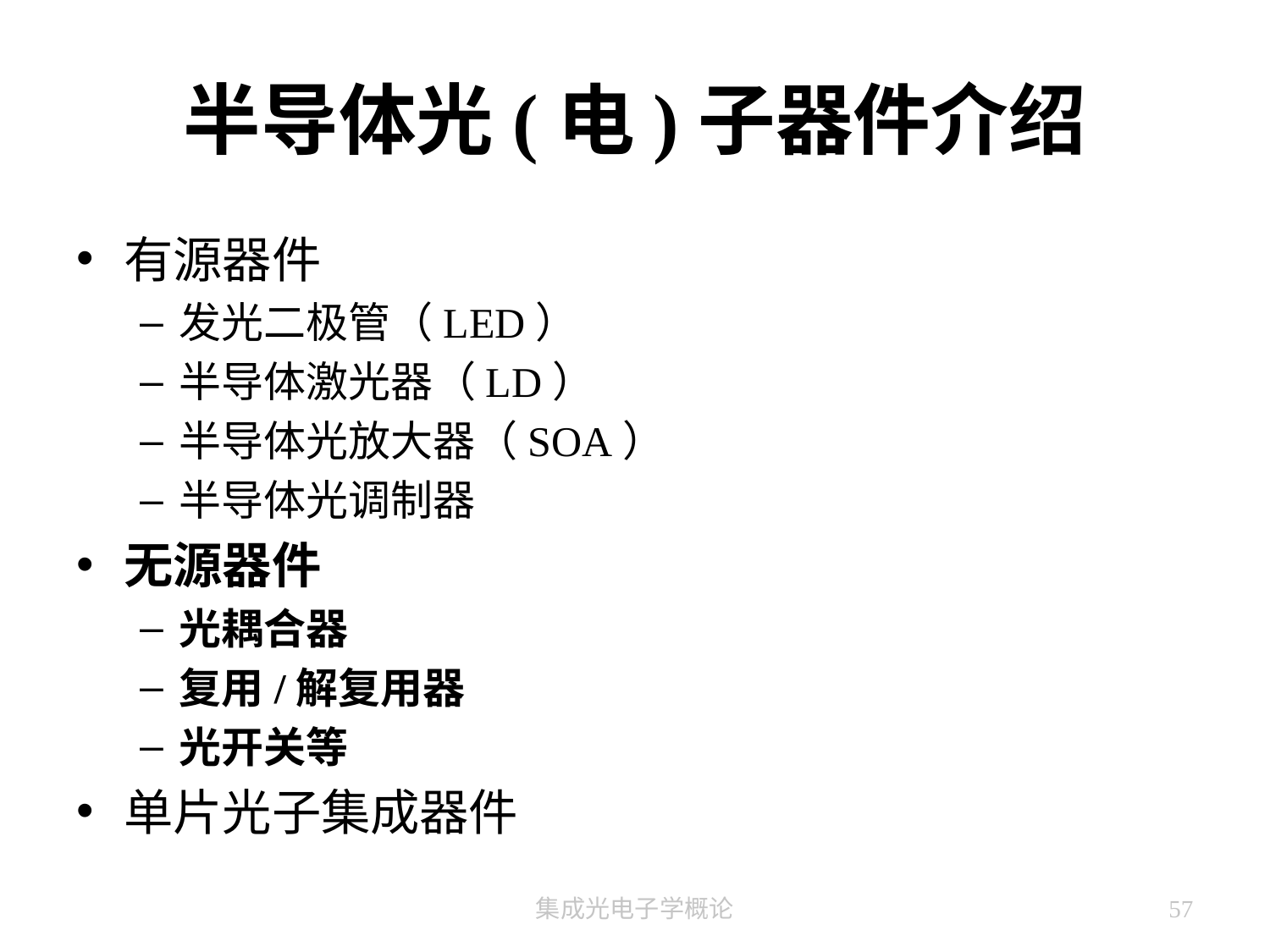

# 半导体光(电)子器件介绍
有源器件
发光二极管（LED）
半导体激光器（LD）
半导体光放大器（SOA）
半导体光调制器
无源器件
光耦合器
复用/解复用器
光开关等
单片光子集成器件

集成光电子学概论
57